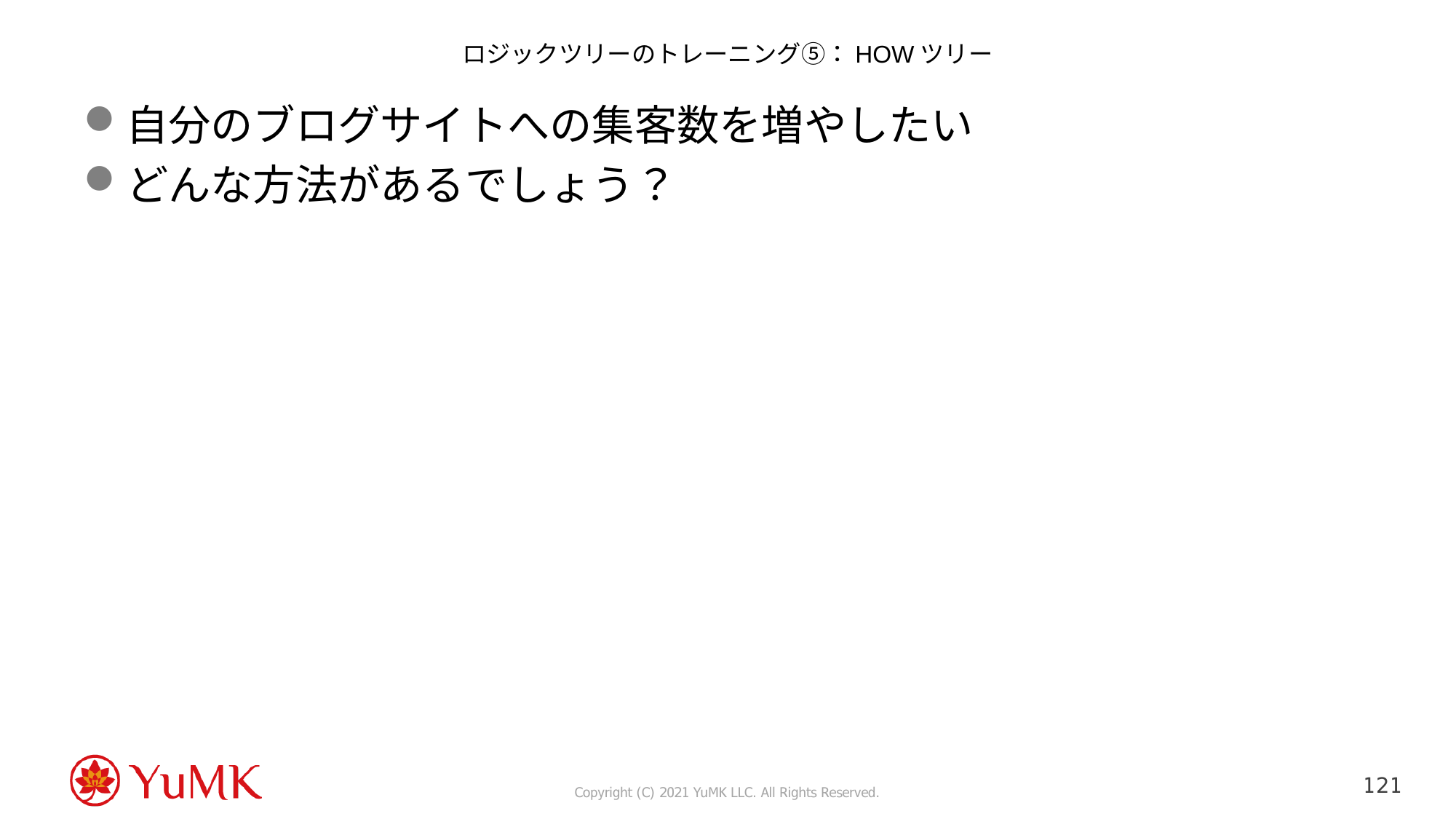

# ロジックツリーのトレーニング⑤：HOWツリー
自分のブログサイトへの集客数を増やしたい
どんな方法があるでしょう？
121